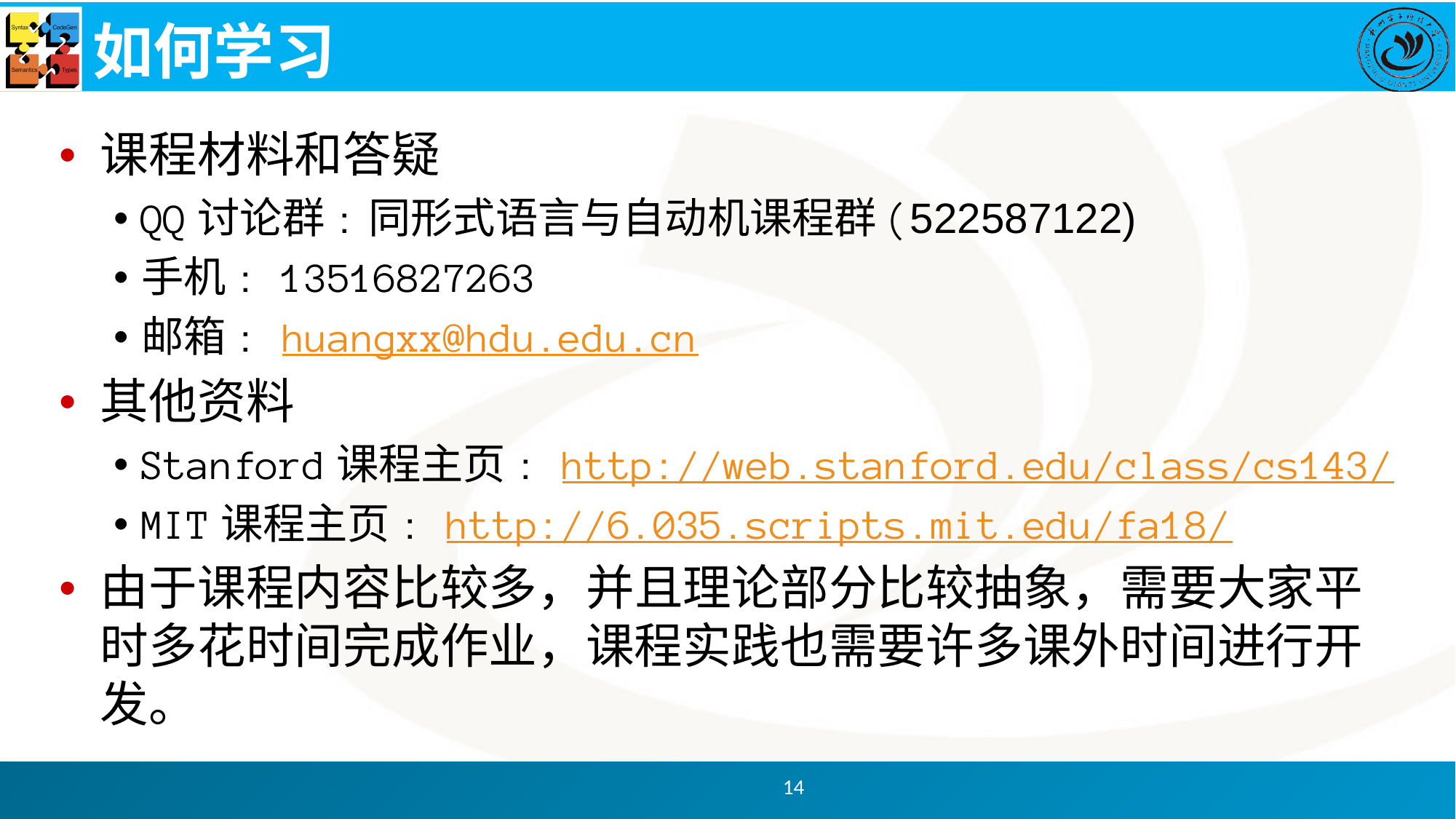

# 如何学习
课程材料和答疑
QQ讨论群:同形式语言与自动机课程群(522587122)
手机: 13516827263
邮箱: huangxx@hdu.edu.cn
其他资料
Stanford课程主页: http://web.stanford.edu/class/cs143/
MIT课程主页: http://6.035.scripts.mit.edu/fa18/
由于课程内容比较多，并且理论部分比较抽象，需要大家平时多花时间完成作业，课程实践也需要许多课外时间进行开发。
14